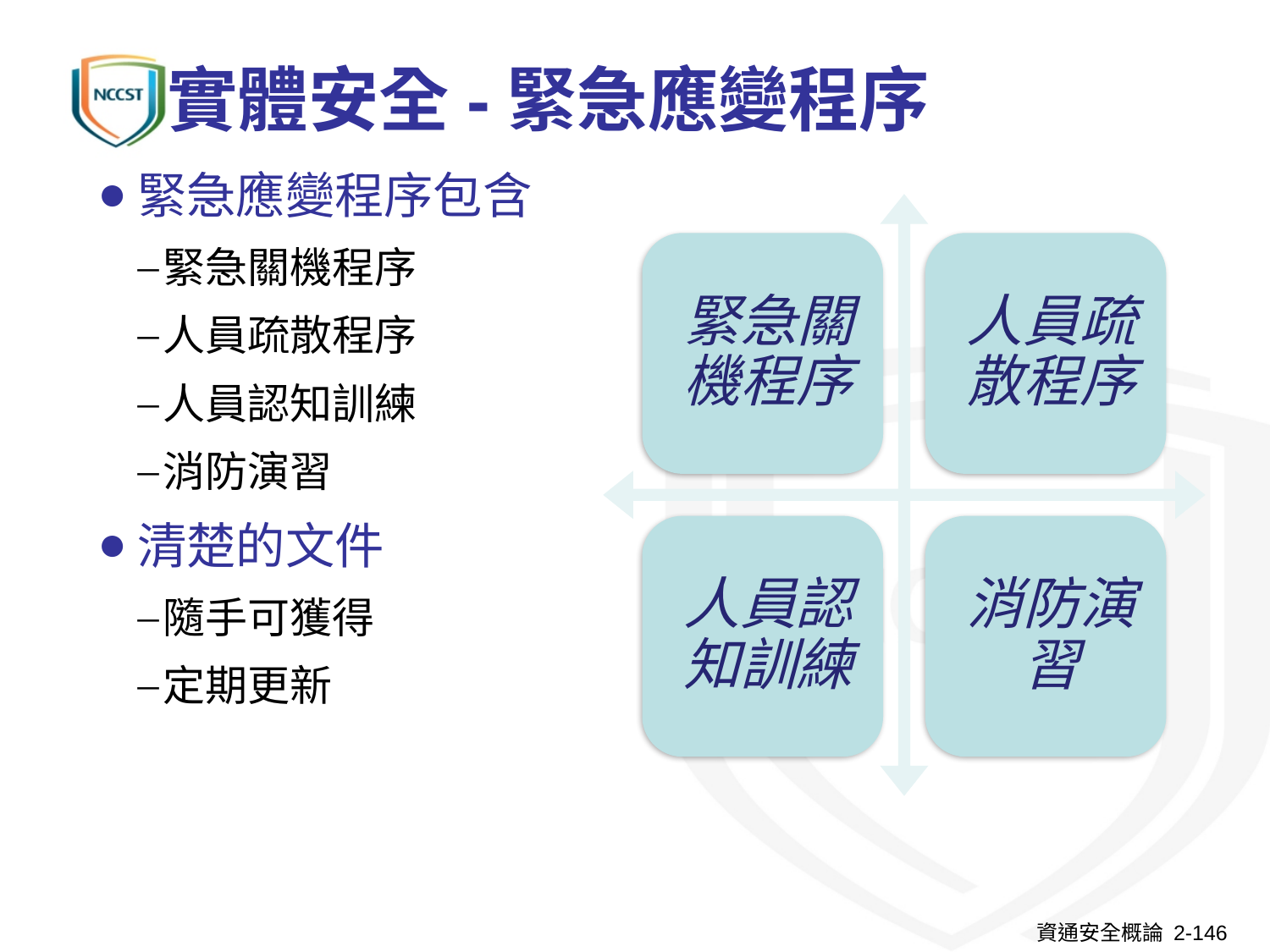

# 實體安全-緊急應變程序
緊急應變程序包含
緊急關機程序
人員疏散程序
人員認知訓練
消防演習
清楚的文件
隨手可獲得
定期更新
緊急關機程序
人員疏散程序
人員認知訓練
消防演習